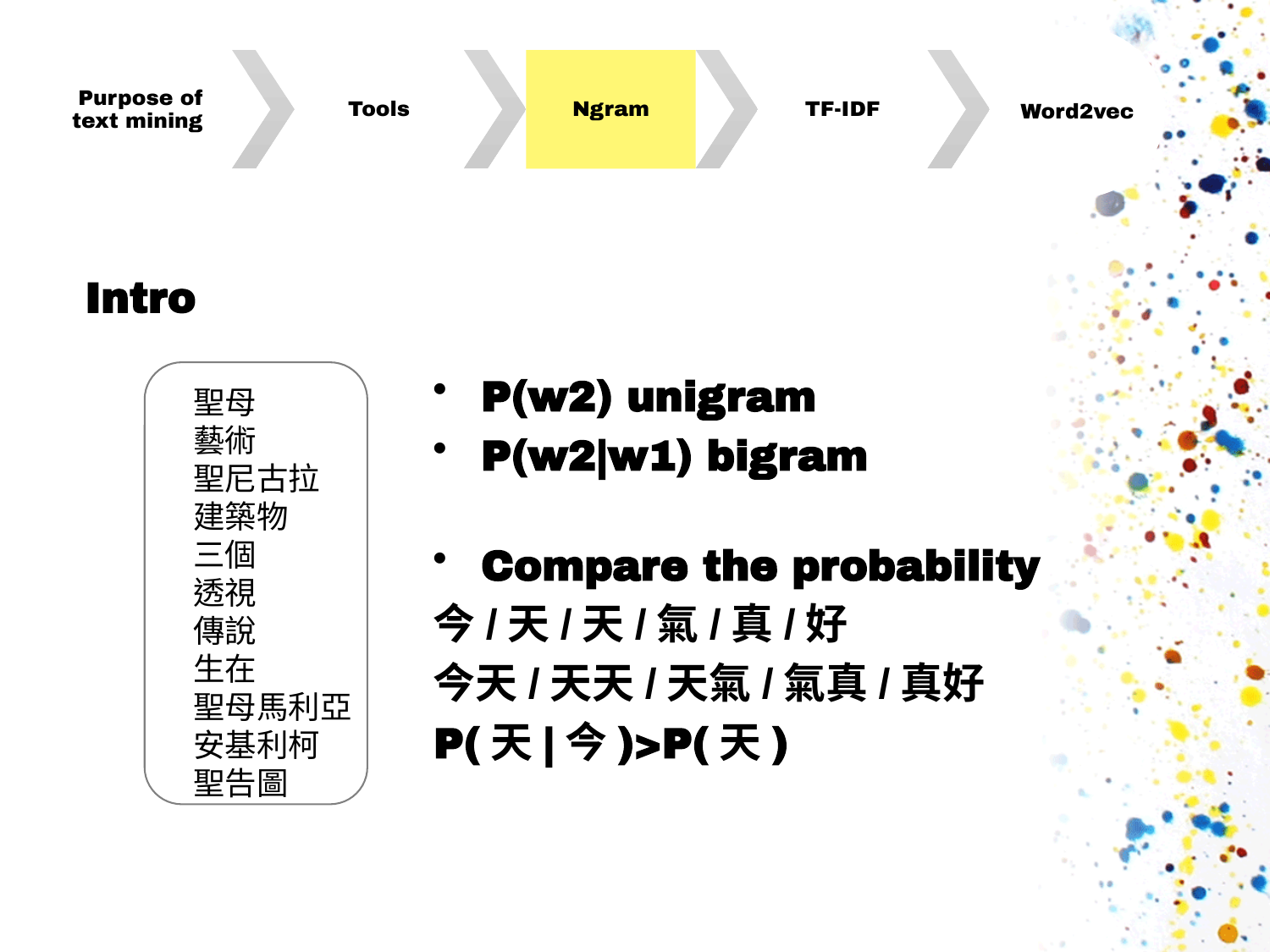

Purpose of text mining
Tools
Ngram
TF-IDF
Word2vec
Intro

P(w2) unigram
P(w2|w1) bigram
Compare the probability
今/天/天/氣/真/好
今天/天天/天氣/氣真/真好
P(天|今)>P(天)

聖母
藝術
聖尼古拉
建築物
三個
透視
傳說
生在
聖母馬利亞
安基利柯
聖告圖